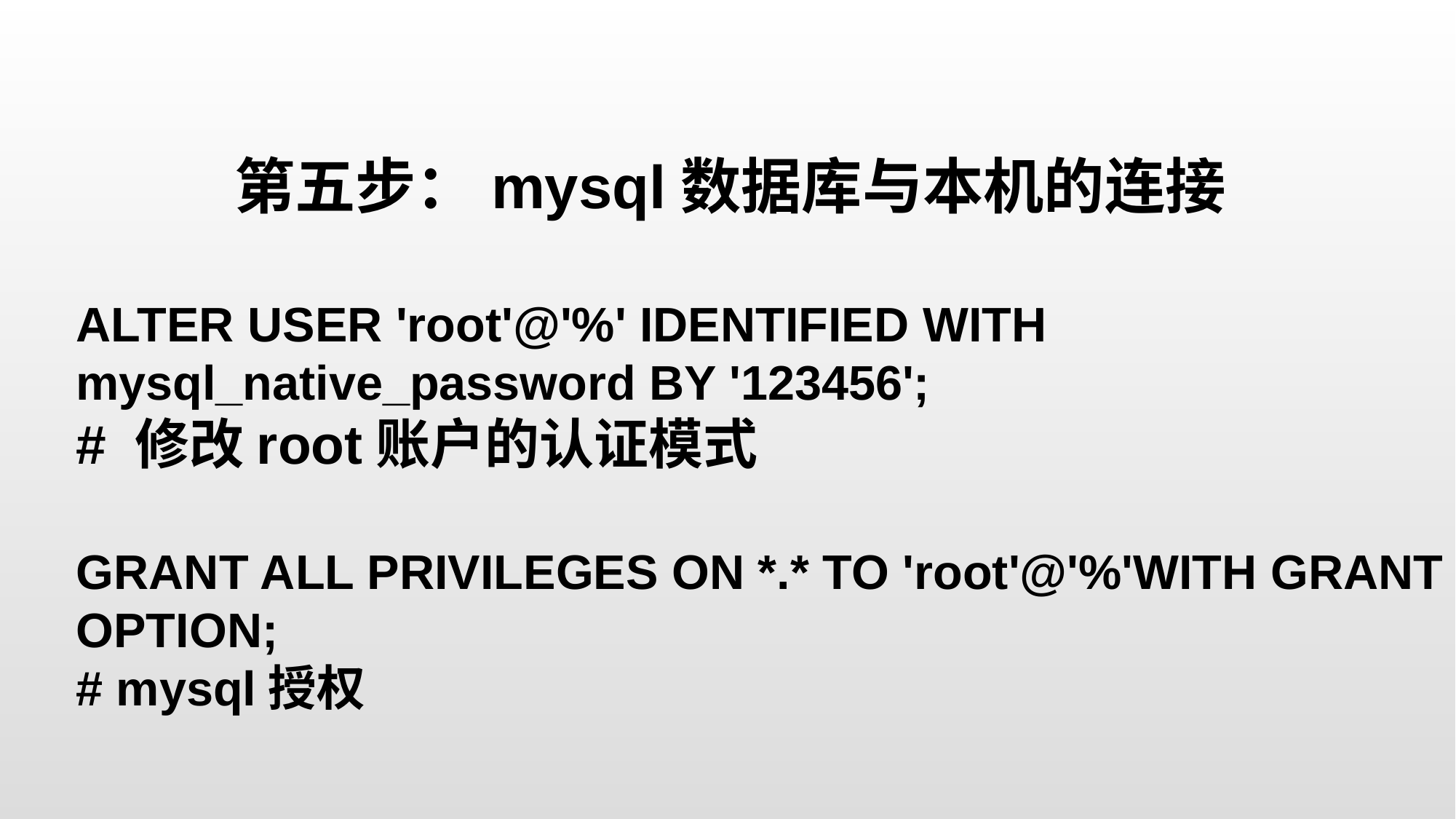

第五步：mysql数据库与本机的连接
ALTER USER 'root'@'%' IDENTIFIED WITH mysql_native_password BY '123456';
# 修改root账户的认证模式

GRANT ALL PRIVILEGES ON *.* TO 'root'@'%'WITH GRANT OPTION;
# mysql授权